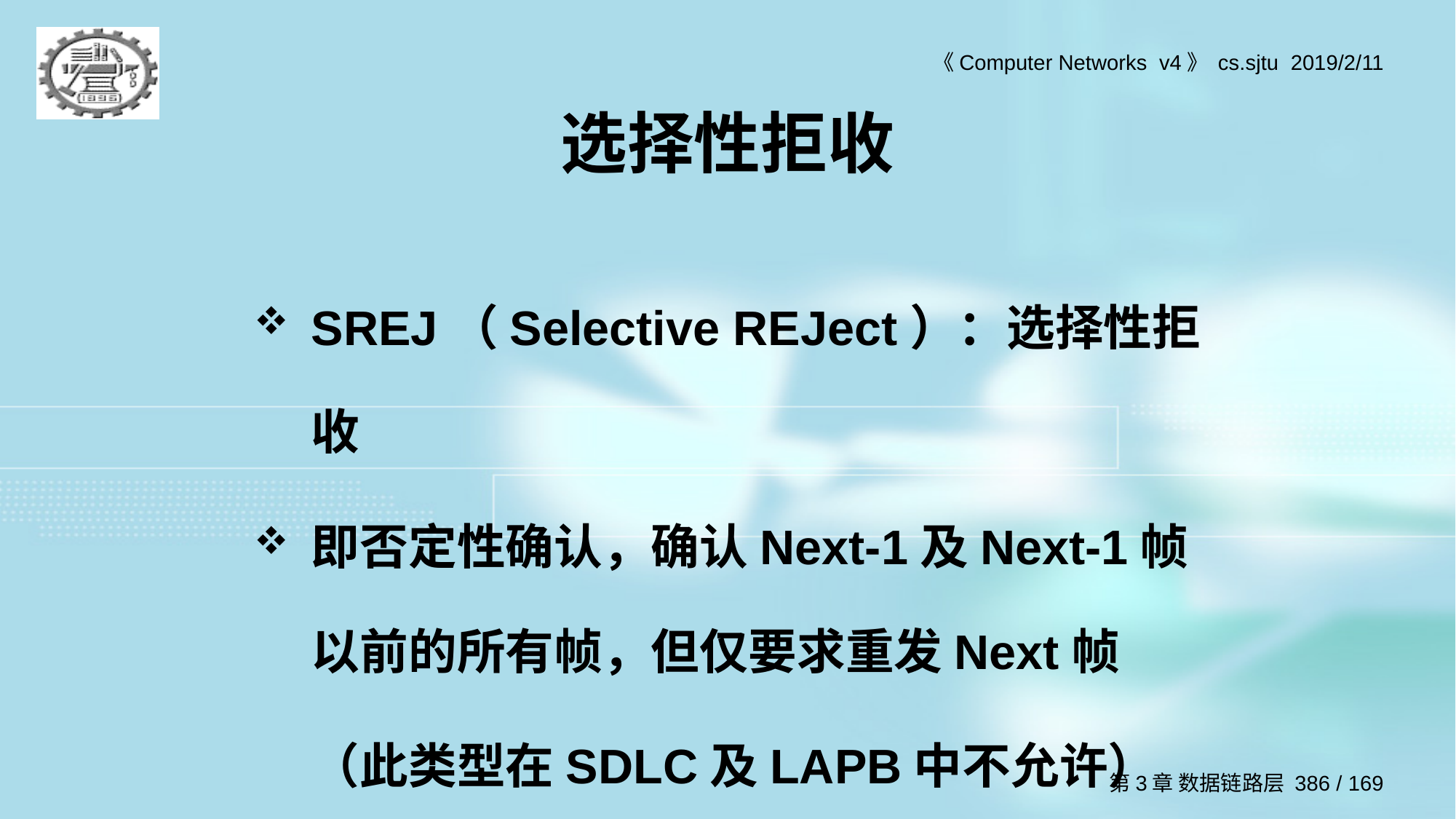

# 选择性拒收
SREJ（Selective REJect）：选择性拒收
即否定性确认，确认Next-1及Next-1帧以前的所有帧，但仅要求重发Next帧
	（此类型在SDLC及LAPB中不允许）